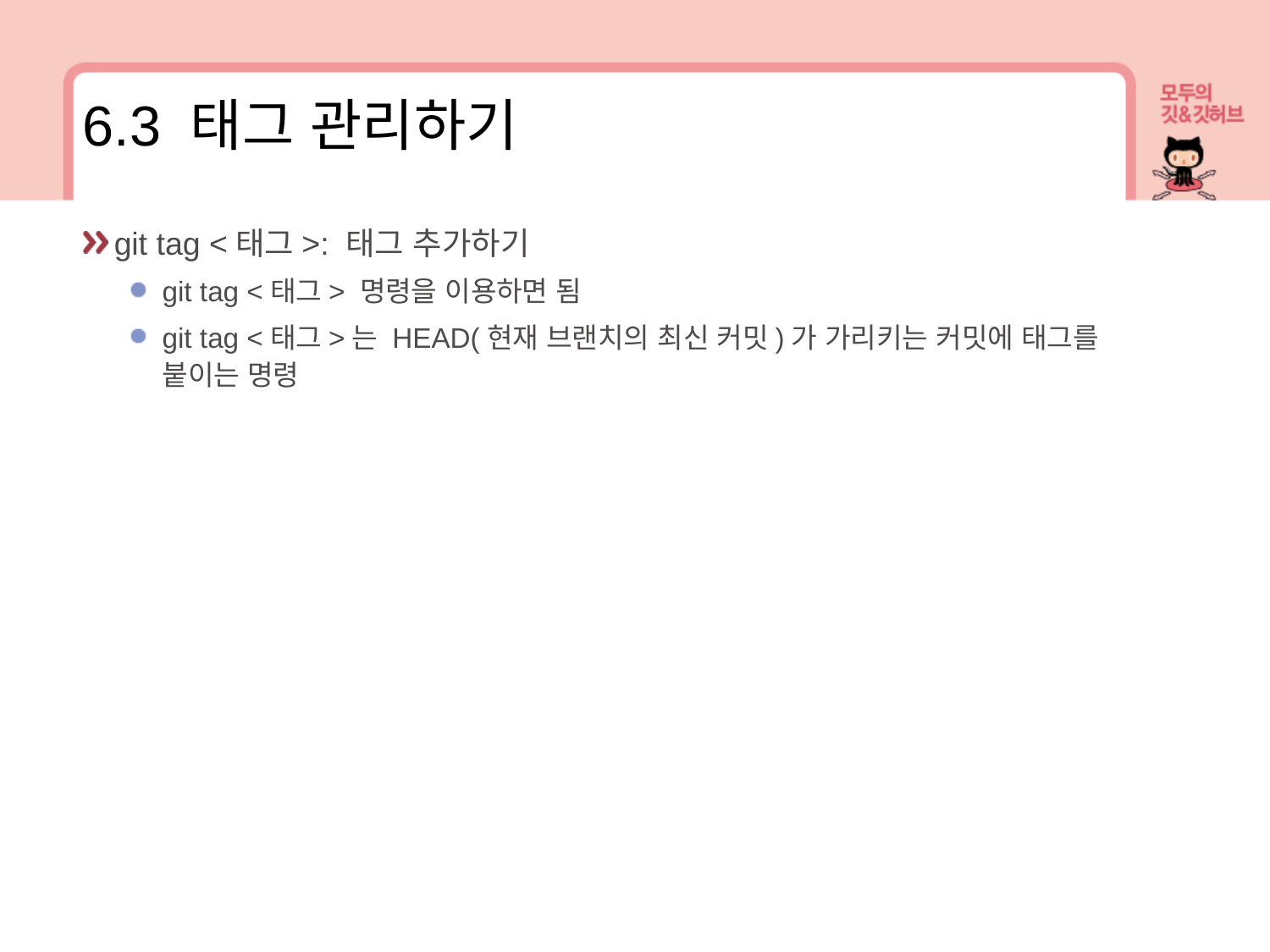

6.3 태그 관리하기
git tag <태그>: 태그 추가하기
git tag <태그> 명령을 이용하면 됨
git tag <태그>는 HEAD(현재 브랜치의 최신 커밋)가 가리키는 커밋에 태그를 붙이는 명령